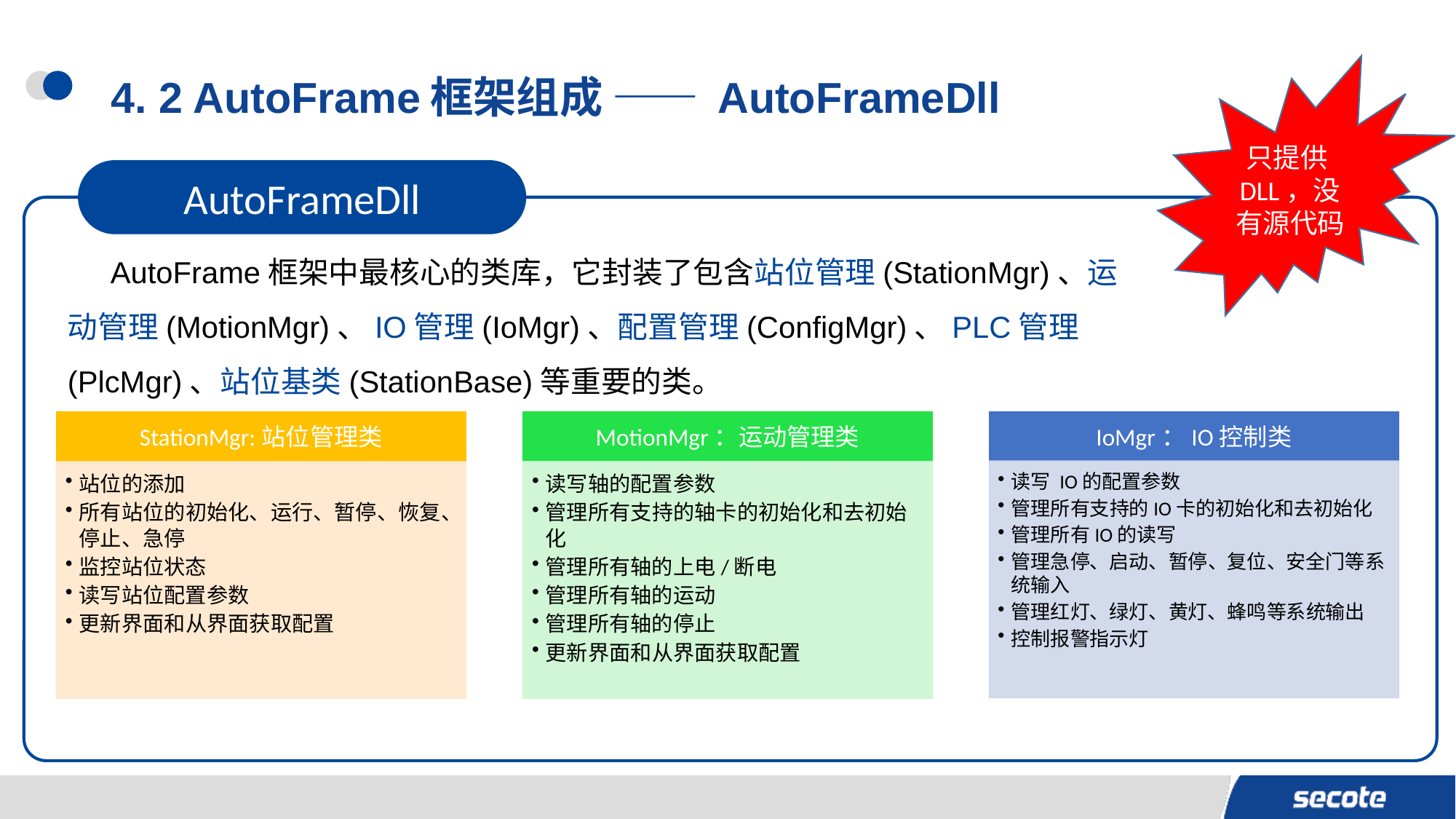

# 4. 2 AutoFrame框架组成 —— AutoFrameDll
只提供DLL，没有源代码

AutoFrameDll

AutoFrame框架中最核心的类库，它封装了包含站位管理(StationMgr)、运动管理(MotionMgr)、IO管理(IoMgr)、配置管理(ConfigMgr)、PLC管理(PlcMgr)、站位基类(StationBase)等重要的类。

StationMgr:站位管理类
站位的添加
所有站位的初始化、运行、暂停、恢复、停止、急停
监控站位状态
读写站位配置参数
更新界面和从界面获取配置
MotionMgr：运动管理类
读写轴的配置参数
管理所有支持的轴卡的初始化和去初始化
管理所有轴的上电/断电
管理所有轴的运动
管理所有轴的停止
更新界面和从界面获取配置
IoMgr：IO控制类
读写 IO的配置参数
管理所有支持的IO卡的初始化和去初始化
管理所有IO的读写
管理急停、启动、暂停、复位、安全门等系统输入
管理红灯、绿灯、黄灯、蜂鸣等系统输出
控制报警指示灯